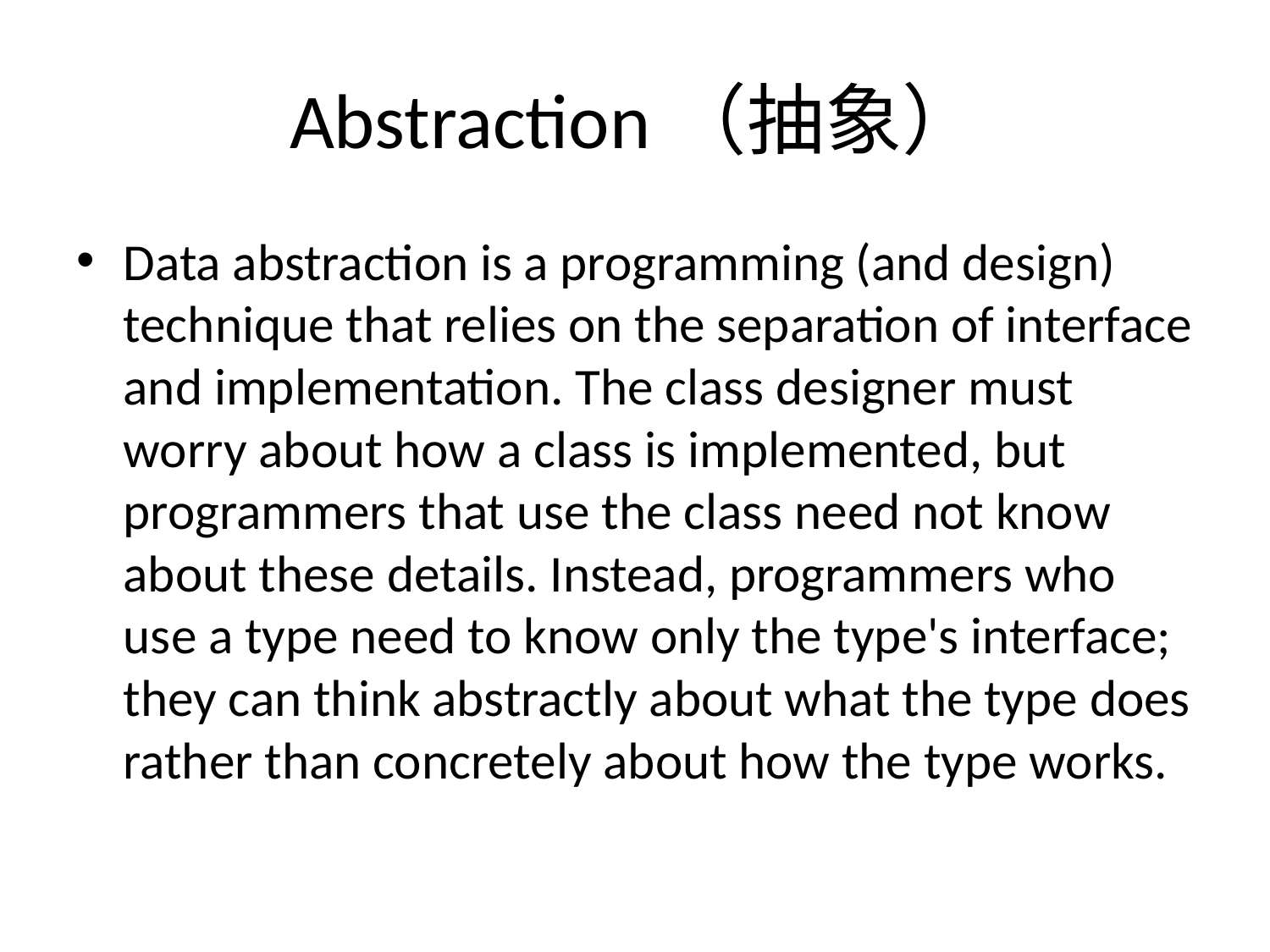

# Abstraction（抽象）
Data abstraction is a programming (and design) technique that relies on the separation of interface and implementation. The class designer must worry about how a class is implemented, but programmers that use the class need not know about these details. Instead, programmers who use a type need to know only the type's interface; they can think abstractly about what the type does rather than concretely about how the type works.